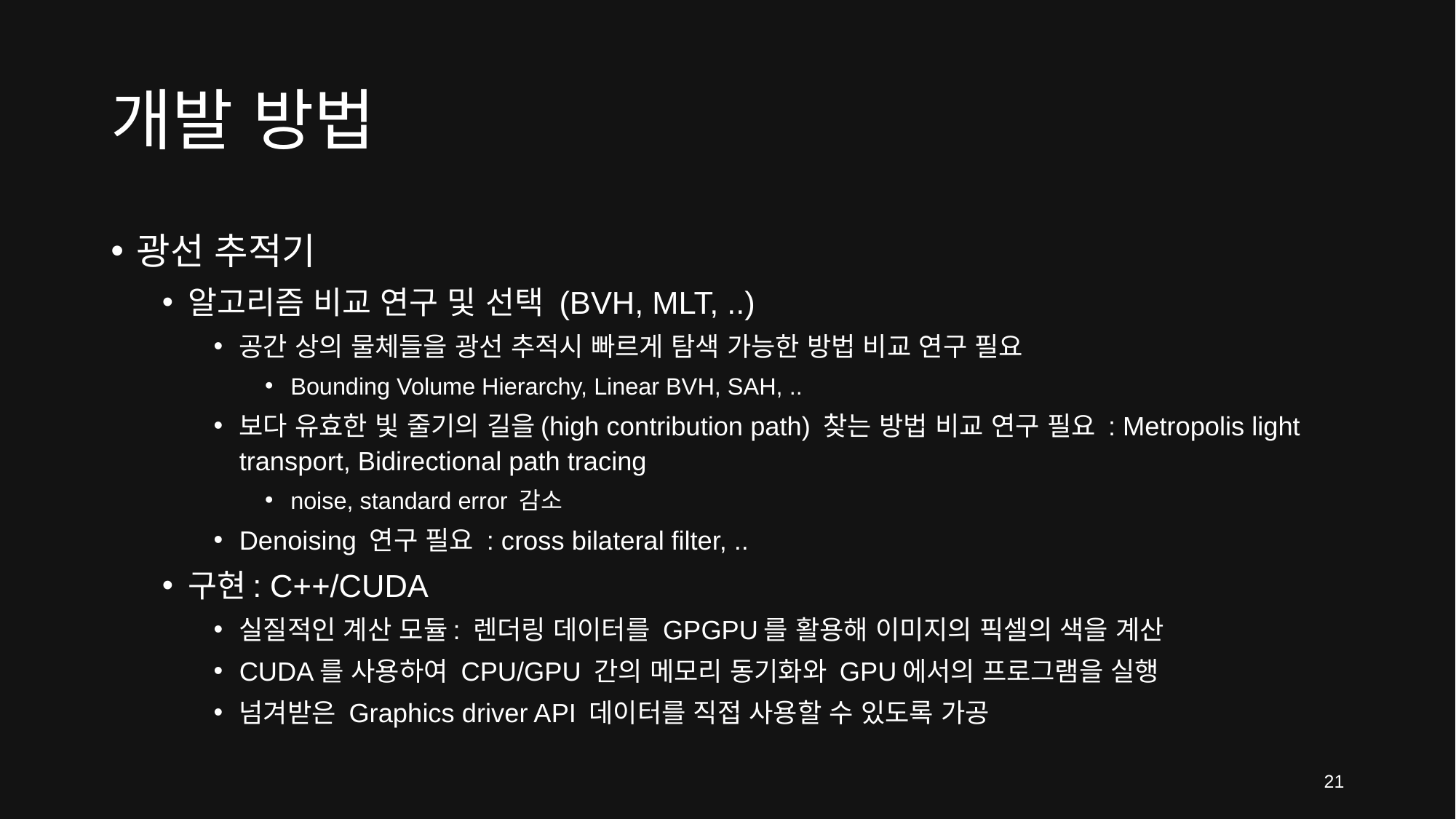

# 개발 방법
광선 추적기
알고리즘 비교 연구 및 선택 (BVH, MLT, ..)
공간 상의 물체들을 광선 추적시 빠르게 탐색 가능한 방법 비교 연구 필요
Bounding Volume Hierarchy, Linear BVH, SAH, ..
보다 유효한 빛 줄기의 길을(high contribution path) 찾는 방법 비교 연구 필요 : Metropolis light transport, Bidirectional path tracing
noise, standard error 감소
Denoising 연구 필요 : cross bilateral filter, ..
구현: C++/CUDA
실질적인 계산 모듈: 렌더링 데이터를 GPGPU를 활용해 이미지의 픽셀의 색을 계산
CUDA를 사용하여 CPU/GPU 간의 메모리 동기화와 GPU에서의 프로그램을 실행
넘겨받은 Graphics driver API 데이터를 직접 사용할 수 있도록 가공

21